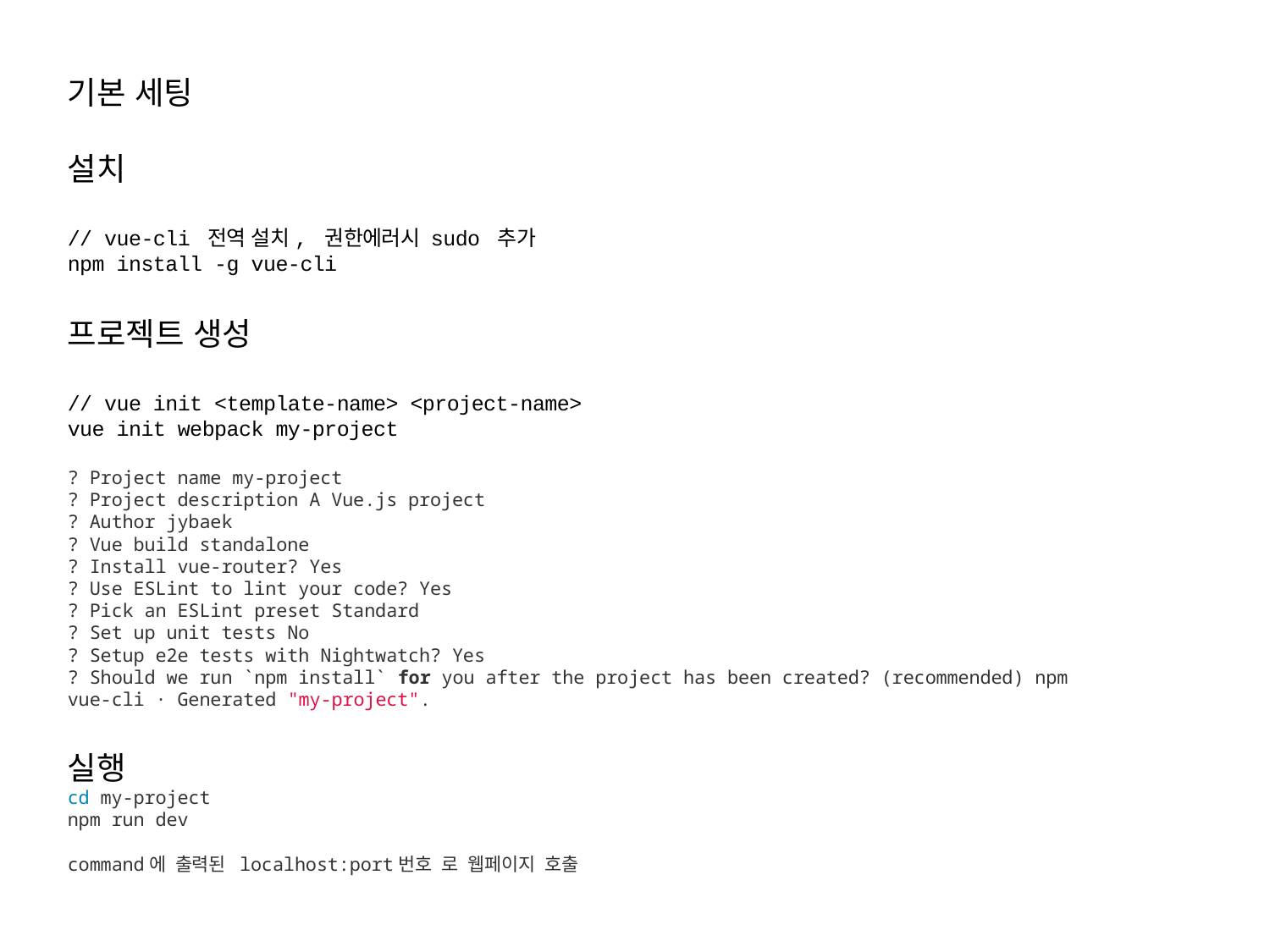

기본 세팅

설치

// vue-cli 전역 설치, 권한에러시 sudo 추가
npm install -g vue-cli

프로젝트 생성

// vue init <template-name> <project-name>
vue init webpack my-project

? Project name my-project
? Project description A Vue.js project
? Author jybaek
? Vue build standalone
? Install vue-router? Yes
? Use ESLint to lint your code? Yes
? Pick an ESLint preset Standard
? Set up unit tests No
? Setup e2e tests with Nightwatch? Yes
? Should we run `npm install` for you after the project has been created? (recommended) npm
vue-cli · Generated "my-project".

실행
cd my-project
npm run dev

command에 출력된 localhost:port번호 로 웹페이지 호출